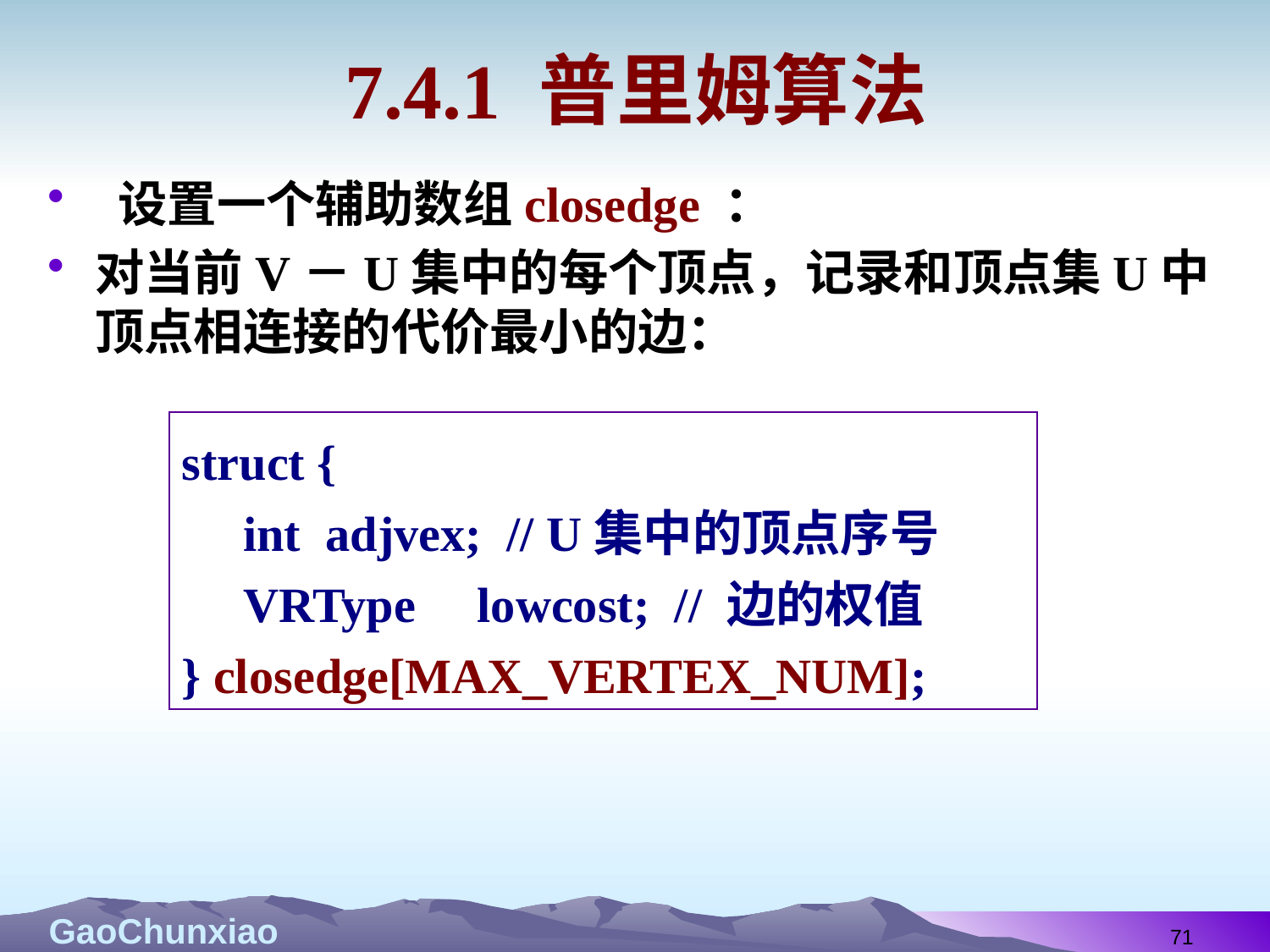

# 7.4.1 普里姆算法
 设置一个辅助数组closedge ：
对当前V－U集中的每个顶点，记录和顶点集U中顶点相连接的代价最小的边：
struct {
     int  adjvex;  // U集中的顶点序号
     VRType     lowcost;  // 边的权值
} closedge[MAX_VERTEX_NUM];
71